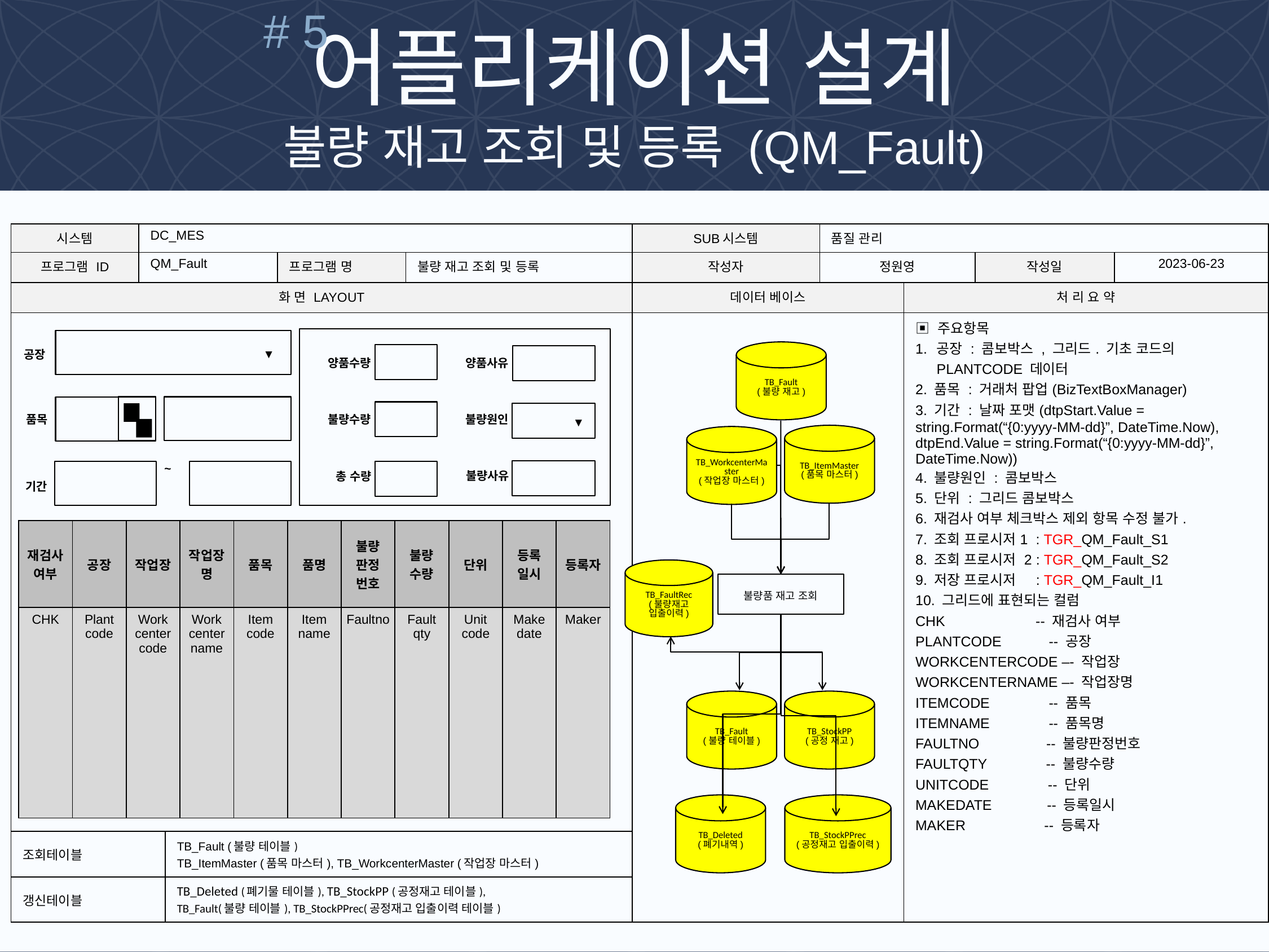

# 5
어플리케이션 설계
불량 재고 조회 및 등록 (QM_Fault)

| 시스템 | DC\_MES |  |  |  | SUB시스템 | 품질 관리 |  |  |  |
| --- | --- | --- | --- | --- | --- | --- | --- | --- | --- |
| 프로그램 ID | QM\_Fault |  | 프로그램 명 | 불량 재고 조회 및 등록 | 작성자 | 정원영 |  | 작성일 | 2023-06-23 |
| 화 면 LAYOUT |  |  |  |  | 데이터 베이스 |  | 처 리 요 약 |  |  |
|  |  |  |  |  |  |  | ▣ 주요항목 공장 : 콤보박스 , 그리드. 기초 코드의 PLANTCODE 데이터 2. 품목 : 거래처 팝업(BizTextBoxManager) 3. 기간 : 날짜 포맷(dtpStart.Value = string.Format(“{0:yyyy-MM-dd}”, DateTime.Now), dtpEnd.Value = string.Format(“{0:yyyy-MM-dd}”, DateTime.Now)) 4. 불량원인 : 콤보박스 5. 단위 : 그리드 콤보박스 6. 재검사 여부 체크박스 제외 항목 수정 불가. 7. 조회 프로시저1 : TGR\_QM\_Fault\_S1 8. 조회 프로시저 2 : TGR\_QM\_Fault\_S2 9. 저장 프로시저 : TGR\_QM\_Fault\_I1 10. 그리드에 표현되는 컬럼 CHK -- 재검사 여부 PLANTCODE -- 공장 WORKCENTERCODE –- 작업장 WORKCENTERNAME –- 작업장명 ITEMCODE -- 품목 ITEMNAME -- 품목명 FAULTNO -- 불량판정번호 FAULTQTY -- 불량수량 UNITCODE -- 단위 MAKEDATE -- 등록일시 MAKER -- 등록자 |  |  |
| 조회테이블 |  | TB\_Fault (불량 테이블) TB\_ItemMaster (품목 마스터), TB\_WorkcenterMaster (작업장 마스터) |  |  |  |  |  |  |  |
| 갱신테이블 |  | TB\_Deleted (폐기물 테이블), TB\_StockPP (공정재고 테이블), TB\_Fault(불량 테이블), TB\_StockPPrec(공정재고 입출이력 테이블) |  |  |  |  |  |  |  |

양품수량
양품사유

▼
불량수량
불량원인

불량사유

총 수량

▼
공장

품목
~

기간

TB_Fault
(불량 재고)
TB_ItemMaster
(품목 마스터)
TB_WorkcenterMaster
(작업장 마스터)
불량품 재고 조회
TB_Fault
(불량 테이블)
TB_StockPP
(공정 재고)
TB_FaultRec
(불량재고 입출이력)

TB_Deleted
(폐기내역)
TB_StockPPrec
(공정재고 입출이력)
| 재검사 여부 | 공장 | 작업장 | 작업장명 | 품목 | 품명 | 불량 판정 번호 | 불량 수량 | 단위 | 등록 일시 | 등록자 |
| --- | --- | --- | --- | --- | --- | --- | --- | --- | --- | --- |
| CHK | Plant code | Work center code | Work center name | Item code | Item name | Faultno | Fault qty | Unit code | Make date | Maker |